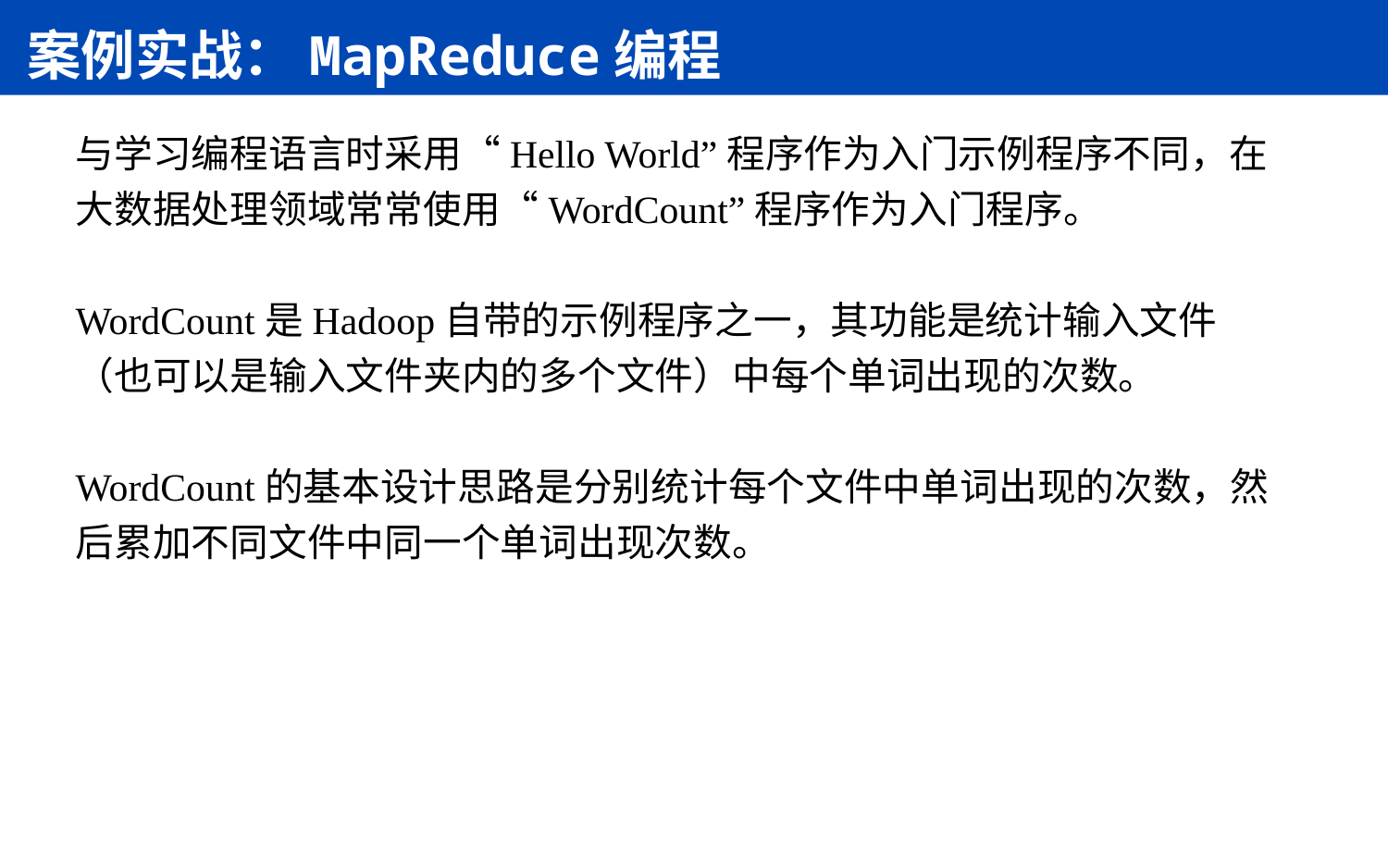

# 案例实战：MapReduce编程
与学习编程语言时采用“Hello World”程序作为入门示例程序不同，在大数据处理领域常常使用“WordCount”程序作为入门程序。

WordCount是Hadoop自带的示例程序之一，其功能是统计输入文件（也可以是输入文件夹内的多个文件）中每个单词出现的次数。

WordCount的基本设计思路是分别统计每个文件中单词出现的次数，然后累加不同文件中同一个单词出现次数。